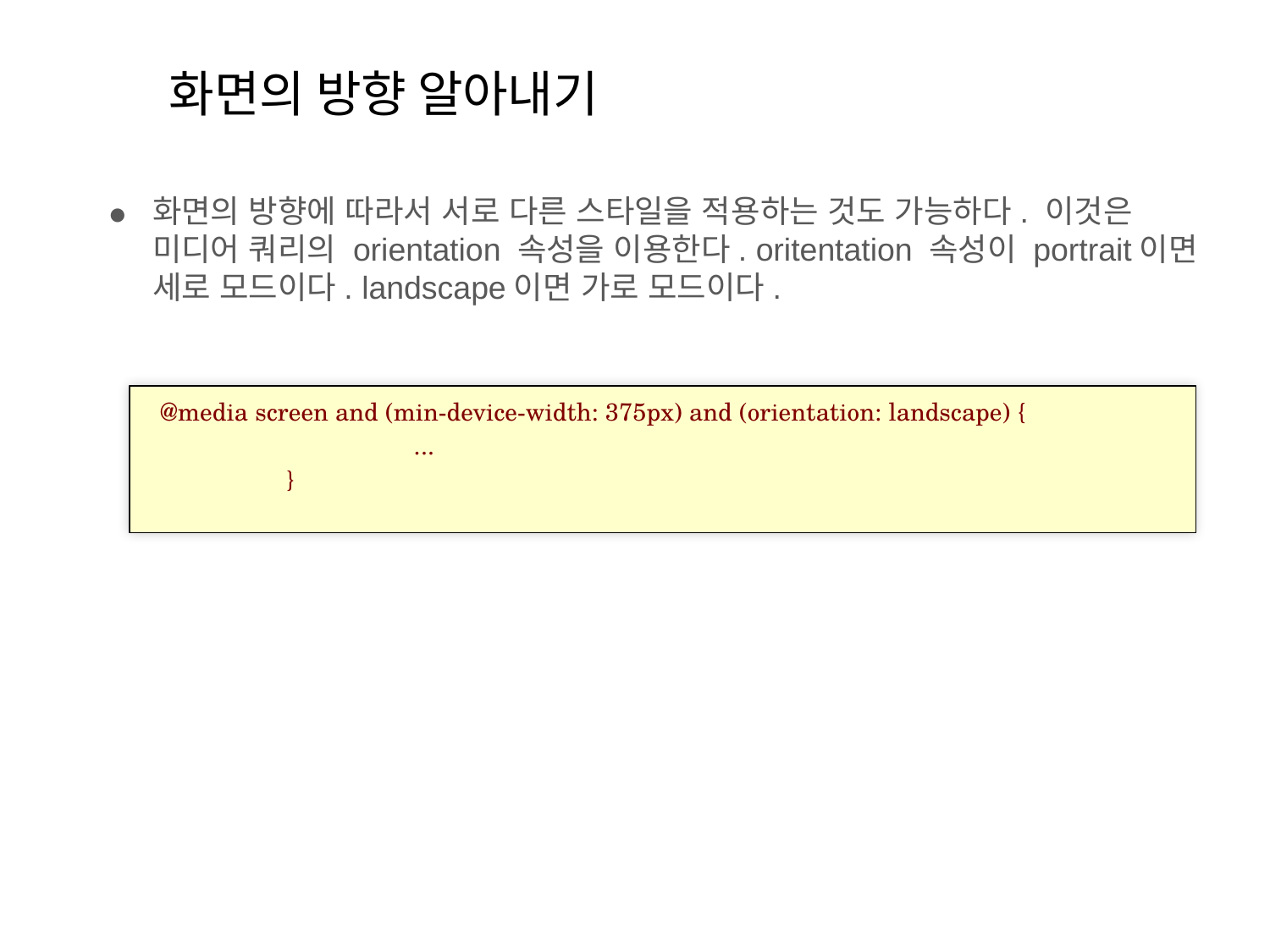

# 화면의 방향 알아내기
화면의 방향에 따라서 서로 다른 스타일을 적용하는 것도 가능하다. 이것은 미디어 쿼리의 orientation 속성을 이용한다. oritentation 속성이 portrait이면 세로 모드이다. landscape이면 가로 모드이다.
@media screen and (min-device-width: 375px) and (orientation: landscape) {
		...
	}